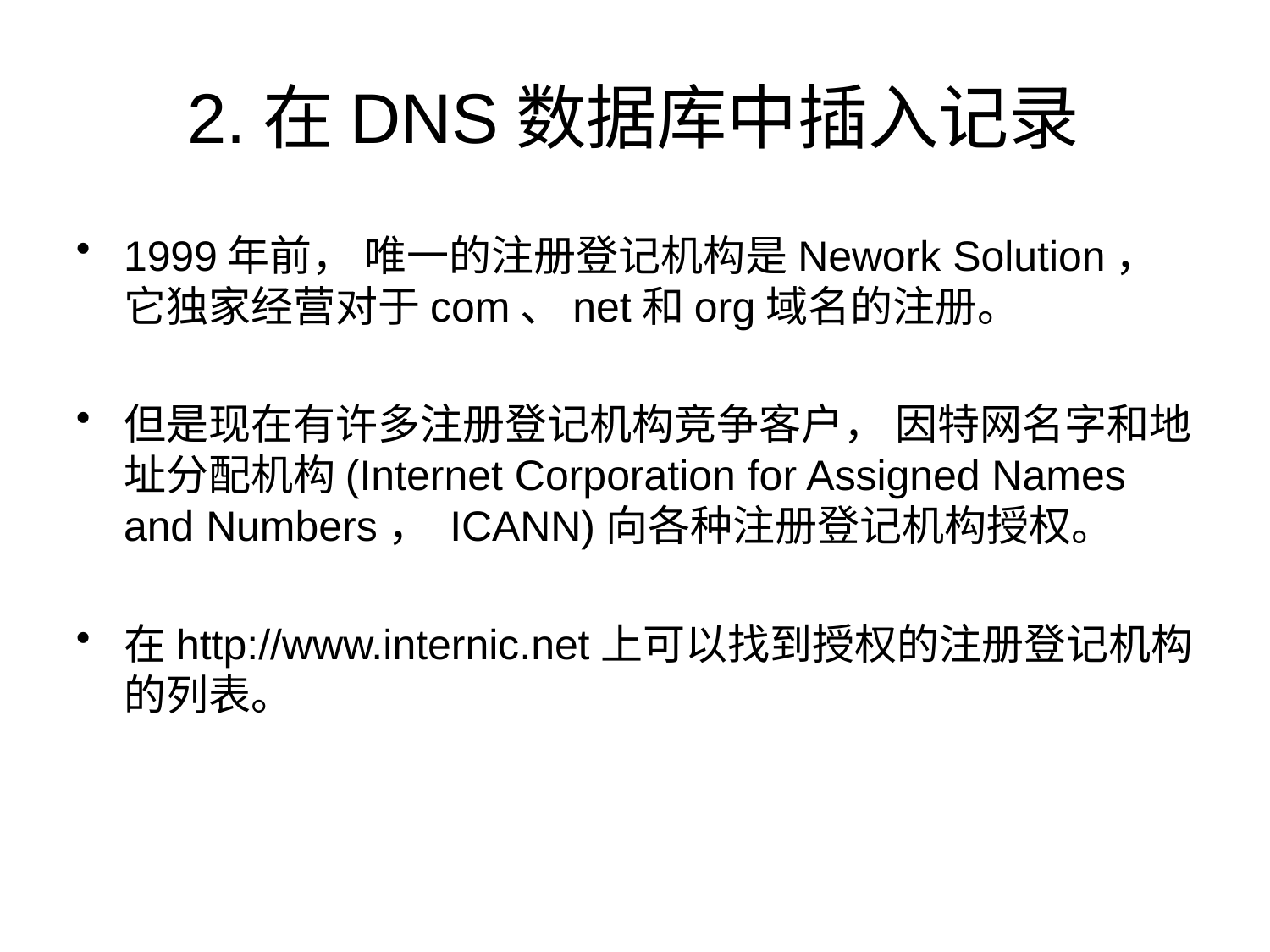

# 2.在DNS数据库中插入记录
1999年前， 唯一的注册登记机构是Nework Solution，它独家经营对于com、net和org域名的注册。

但是现在有许多注册登记机构竞争客户， 因特网名字和地址分配机构(Internet Corporation for Assigned Names and Numbers， ICANN)向各种注册登记机构授权。

在http://www.internic.net上可以找到授权的注册登记机构的列表。